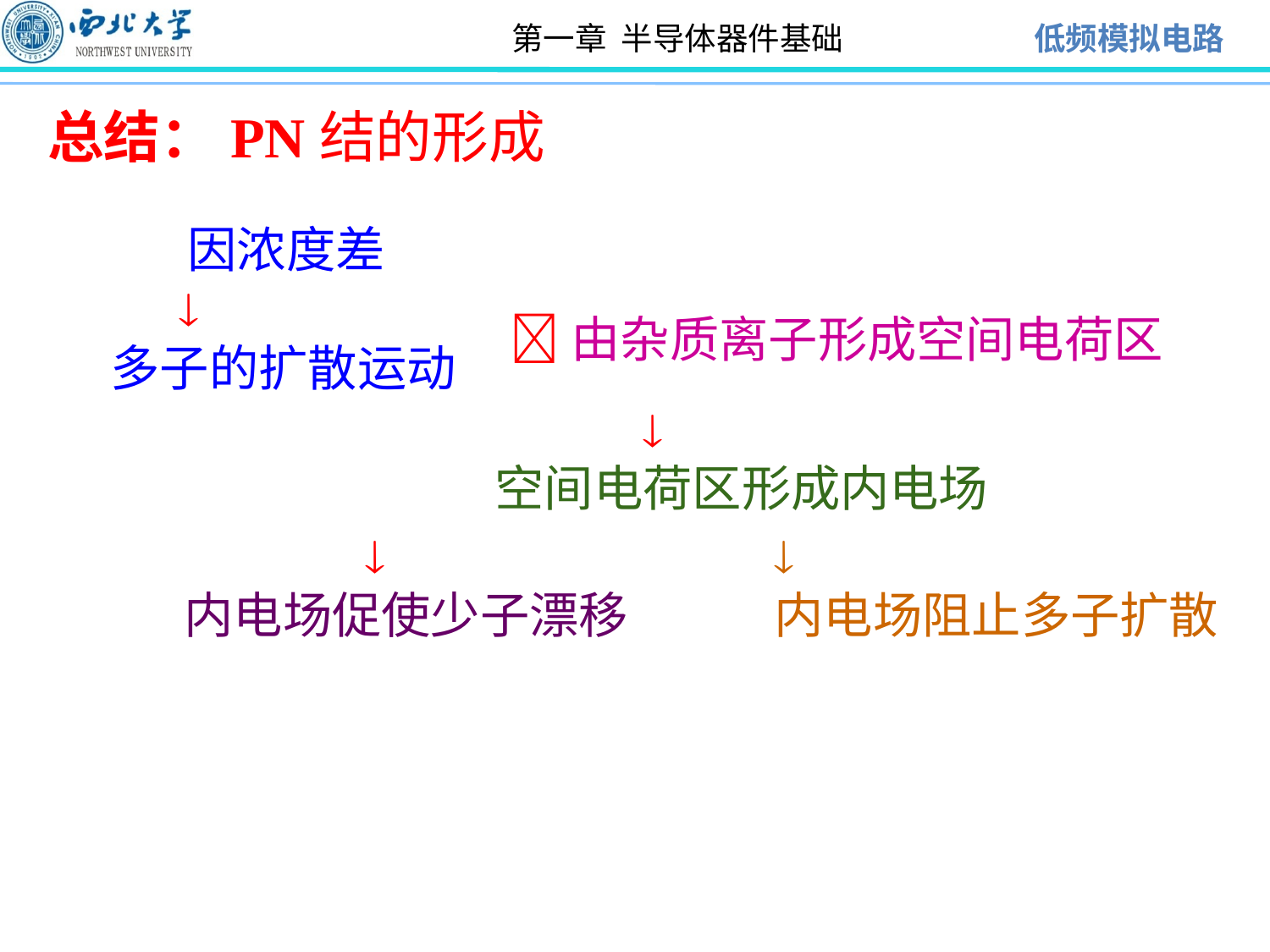

总结：PN结的形成
           因浓度差
         ↓
    多子的扩散运动
→由杂质离子形成空间电荷区
                          ↓
                  空间电荷区形成内电场
                  ↓
     内电场促使少子漂移

↓
内电场阻止多子扩散

23